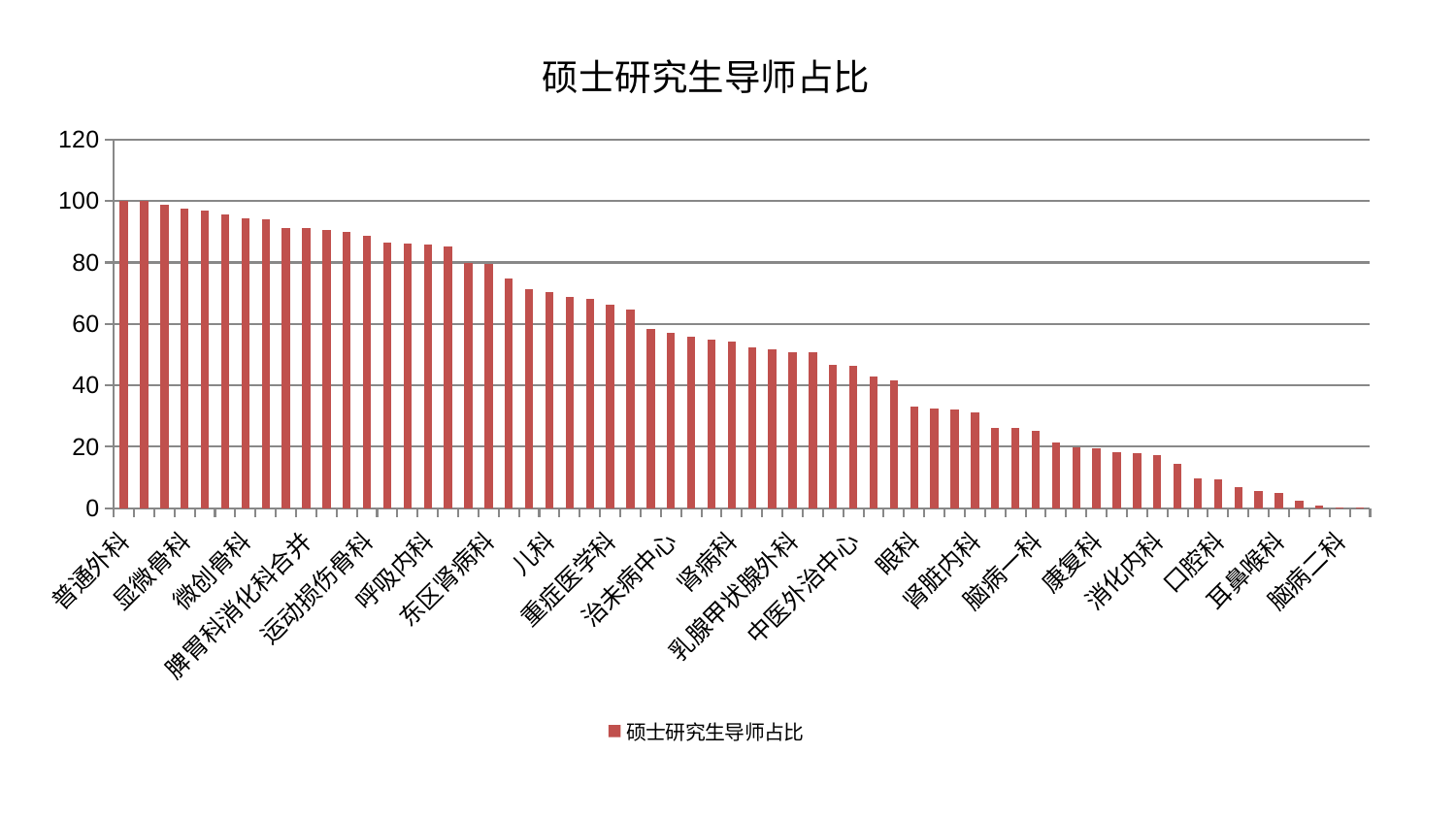

### Chart: 硕士研究生导师占比

| Category | 硕士研究生导师占比 |
|---|---|
| 普通外科 | 100.00000000000001 |
| 肛肠科 | 99.9836942432006 |
| 脊柱骨科 | 98.7199216472479 |
| 显微骨科 | 97.49469947323854 |
| 泌尿外科 | 96.79893433480527 |
| 心病一科 | 95.66134821401374 |
| 微创骨科 | 94.51922149258891 |
| 医院 | 94.2229176070014 |
| 创伤骨科 | 91.3797030920438 |
| 脾胃科消化科合并 | 91.22704524471152 |
| 脾胃病科 | 90.58636491962375 |
| 肿瘤内科 | 89.9688762870844 |
| 运动损伤骨科 | 88.61343155767193 |
| 身心医学科 | 86.59017581338163 |
| 脑病三科 | 86.26367184943251 |
| 呼吸内科 | 85.96253435470975 |
| 心血管内科 | 85.36232477939701 |
| 肝胆外科 | 79.75631714576096 |
| 东区肾病科 | 79.57741954677188 |
| 美容皮肤科 | 74.82971073031281 |
| 周围血管科 | 71.32233969524066 |
| 儿科 | 70.38158133022937 |
| 西区重症医学科 | 68.65586141707428 |
| 骨科 | 68.08433924300826 |
| 重症医学科 | 66.37292342146947 |
| 神经内科 | 64.63066547557742 |
| 产科 | 58.50533805347603 |
| 治未病中心 | 57.146761981397454 |
| 妇科 | 55.97516701071665 |
| 关节骨科 | 54.91758339429876 |
| 肾病科 | 54.24433404540365 |
| 心病二科 | 52.38919951887022 |
| 风湿病科 | 51.69408619759396 |
| 乳腺甲状腺外科 | 50.8905995591382 |
| 小儿骨科 | 50.883809739216495 |
| 妇科妇二科合并 | 46.59844951431303 |
| 中医外治中心 | 46.28966520493088 |
| 心病三科 | 42.955426234675436 |
| 东区重症医学科 | 41.4976942686524 |
| 眼科 | 33.07718794225221 |
| 心病四科 | 32.59739511885303 |
| 妇二科 | 32.11696803205194 |
| 肾脏内科 | 31.29742491414413 |
| 神经外科 | 26.239354361692136 |
| 胸外科 | 26.13942813348788 |
| 脑病一科 | 25.193852616002456 |
| 血液科 | 21.3333464205982 |
| 针灸科 | 19.899300590893034 |
| 康复科 | 19.40527798258569 |
| 内分泌科 | 18.10229292613836 |
| 中医经典科 | 18.02018876491693 |
| 消化内科 | 17.192401805835832 |
| 综合内科 | 14.61798919736012 |
| 皮肤科 | 9.662736248122801 |
| 口腔科 | 9.346396147134294 |
| 小儿推拿科 | 6.929139279732774 |
| 推拿科 | 5.705312828492306 |
| 耳鼻喉科 | 5.14425862683502 |
| 肝病科 | 2.439252550571608 |
| 老年医学科 | 0.7782287668540774 |
| 脑病二科 | 0.1832375644298983 |
| 男科 | 0.11818410283777685 |
76